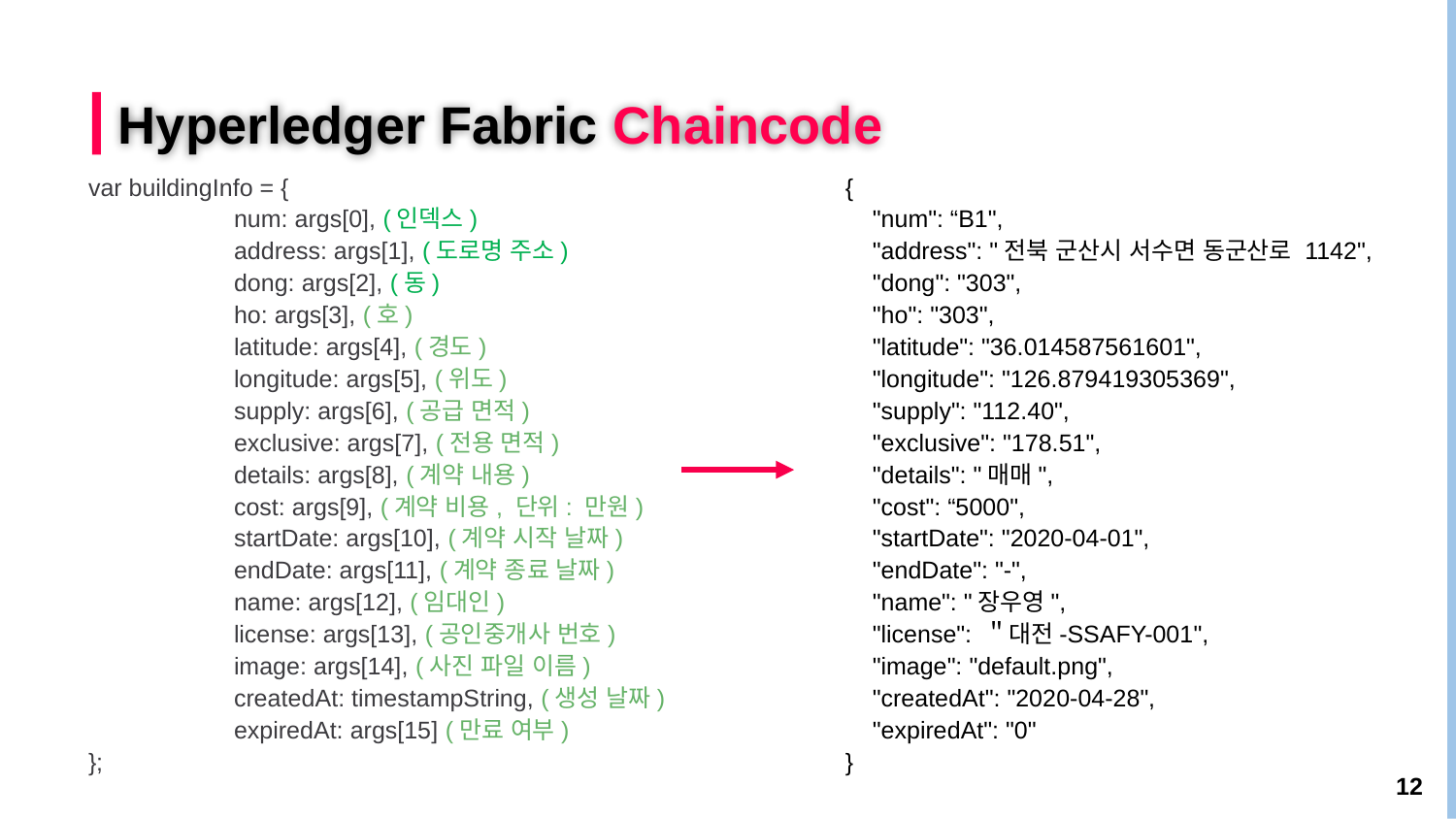

# Hyperledger Fabric Chaincode
var buildingInfo = {
	num: args[0], (인덱스)
	address: args[1], (도로명 주소)
	dong: args[2], (동)
	ho: args[3], (호)
	latitude: args[4], (경도)
	longitude: args[5], (위도)
	supply: args[6], (공급 면적)
	exclusive: args[7], (전용 면적)
	details: args[8], (계약 내용)
	cost: args[9], (계약 비용, 단위: 만원)
	startDate: args[10], (계약 시작 날짜)
	endDate: args[11], (계약 종료 날짜)
	name: args[12], (임대인)
	license: args[13], (공인중개사 번호)
	image: args[14], (사진 파일 이름)
	createdAt: timestampString, (생성 날짜)
	expiredAt: args[15] (만료 여부)
};
{
    "num": “B1",
    "address": "전북 군산시 서수면 동군산로 1142",
    "dong": "303",
    "ho": "303",
    "latitude": "36.014587561601",
    "longitude": "126.879419305369",
    "supply": "112.40",
    "exclusive": "178.51",
    "details": "매매",
    "cost": “5000",
    "startDate": "2020-04-01",
    "endDate": "-",
    "name": "장우영",
    "license": ＂대전-SSAFY-001",
    "image": "default.png",
    "createdAt": "2020-04-28",
    "expiredAt": "0"
}
12